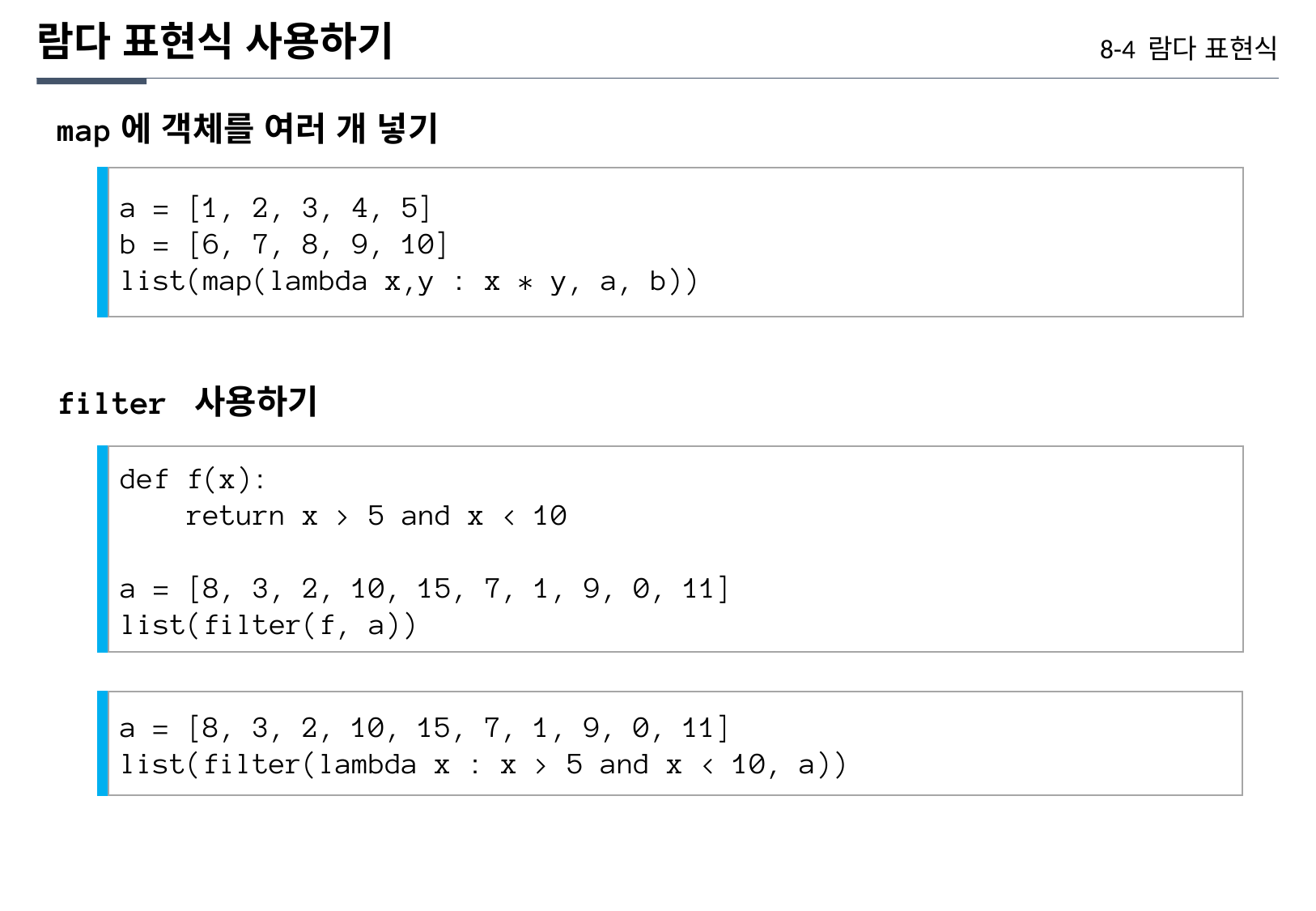

람다 표현식 사용하기
8-4 람다 표현식
map에 객체를 여러 개 넣기

a = [1, 2, 3, 4, 5]
b = [6, 7, 8, 9, 10]
list(map(lambda x,y : x * y, a, b))
filter 사용하기

def f(x):
    return x > 5 and x < 10

a = [8, 3, 2, 10, 15, 7, 1, 9, 0, 11]
list(filter(f, a))

a = [8, 3, 2, 10, 15, 7, 1, 9, 0, 11]
list(filter(lambda x : x > 5 and x < 10, a))